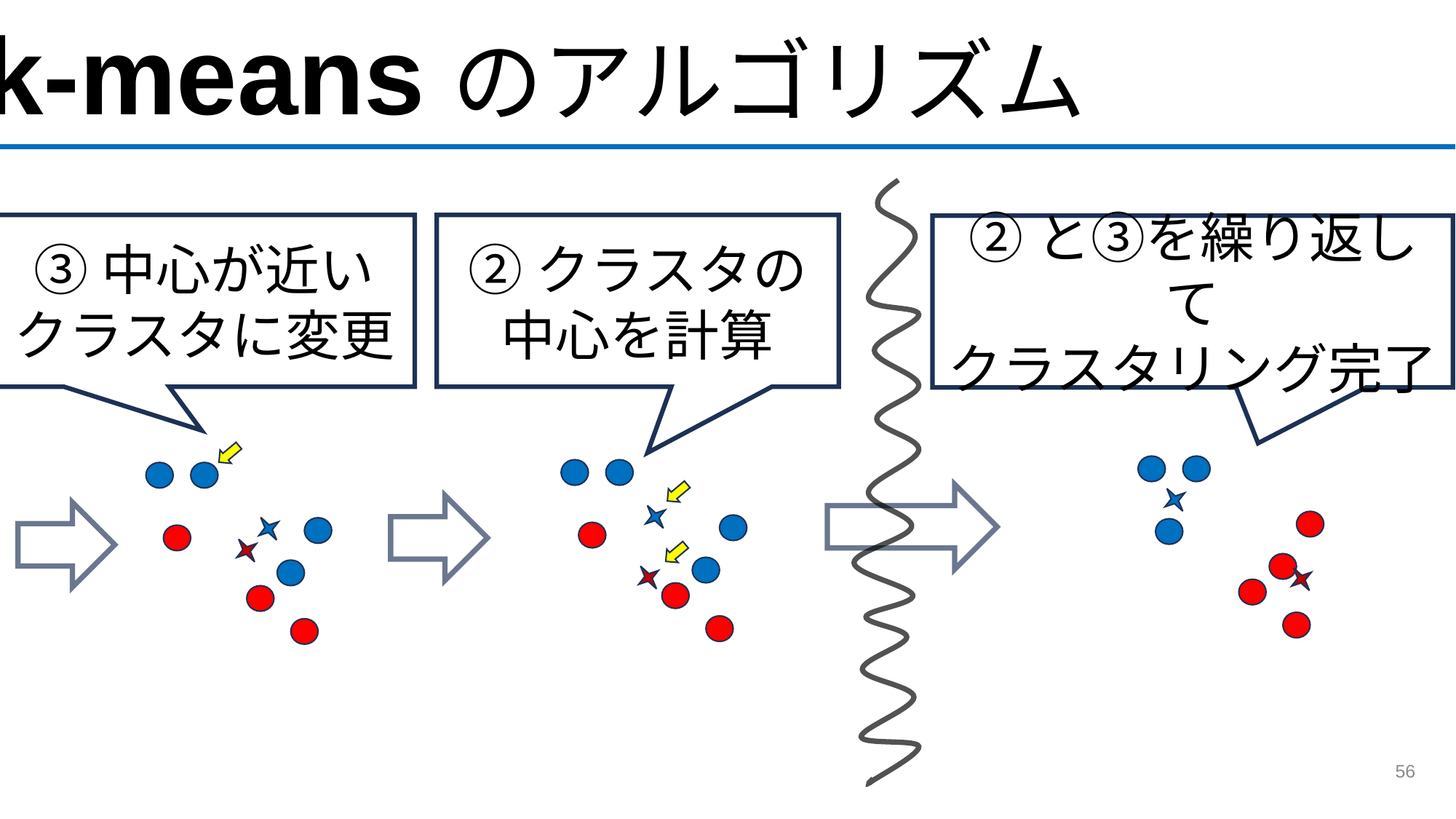

k-meansのアルゴリズム

③中心が近い
クラスタに変更
②クラスタの
中心を計算
②と③を繰り返して
クラスタリング完了

56